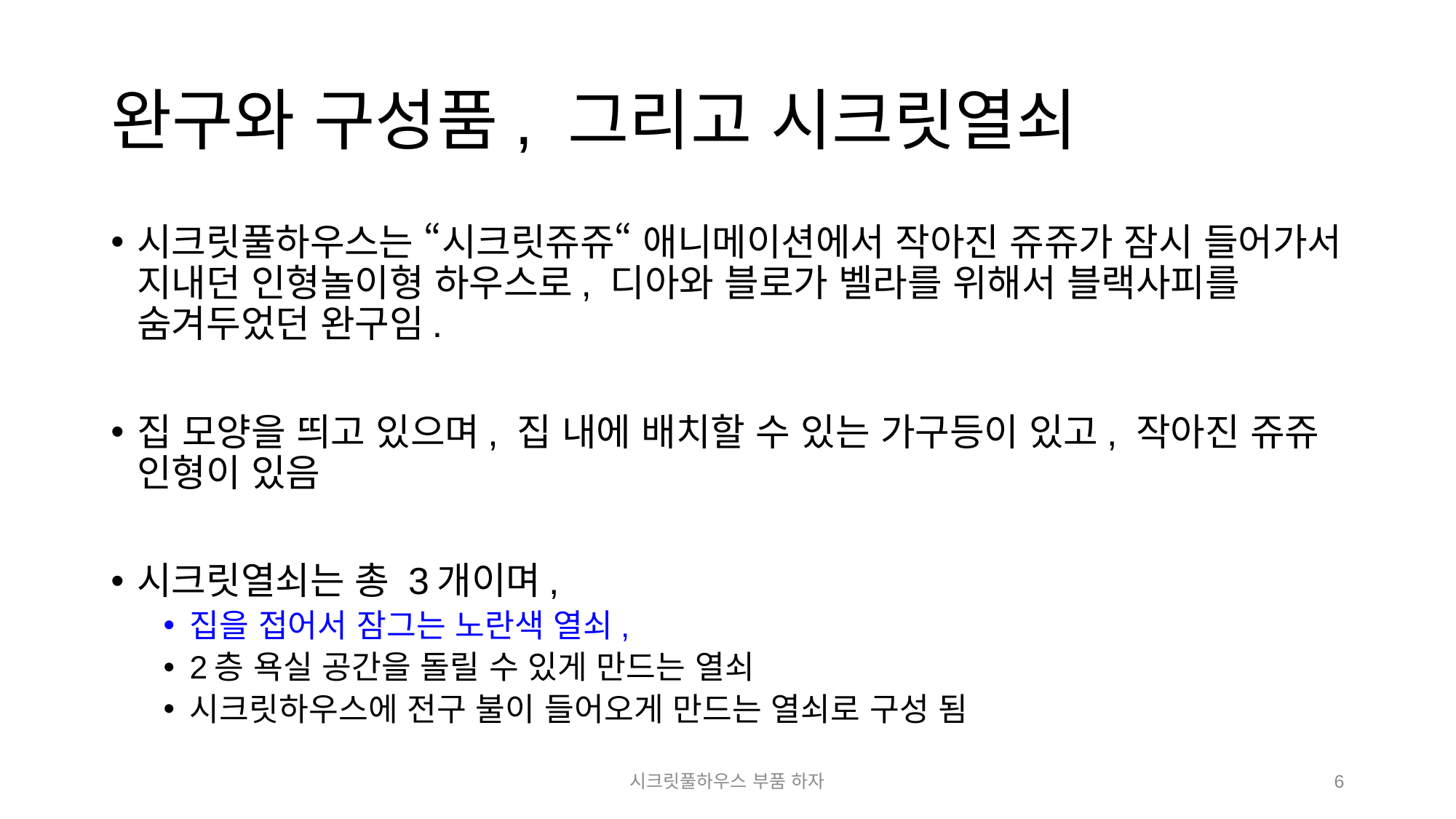

# 완구와 구성품, 그리고 시크릿열쇠
시크릿풀하우스는 “시크릿쥬쥬“ 애니메이션에서 작아진 쥬쥬가 잠시 들어가서 지내던 인형놀이형 하우스로, 디아와 블로가 벨라를 위해서 블랙사피를 숨겨두었던 완구임.

집 모양을 띄고 있으며, 집 내에 배치할 수 있는 가구등이 있고, 작아진 쥬쥬 인형이 있음

시크릿열쇠는 총 3개이며,
집을 접어서 잠그는 노란색 열쇠,
2층 욕실 공간을 돌릴 수 있게 만드는 열쇠
시크릿하우스에 전구 불이 들어오게 만드는 열쇠로 구성 됨

시크릿풀하우스 부품 하자
6